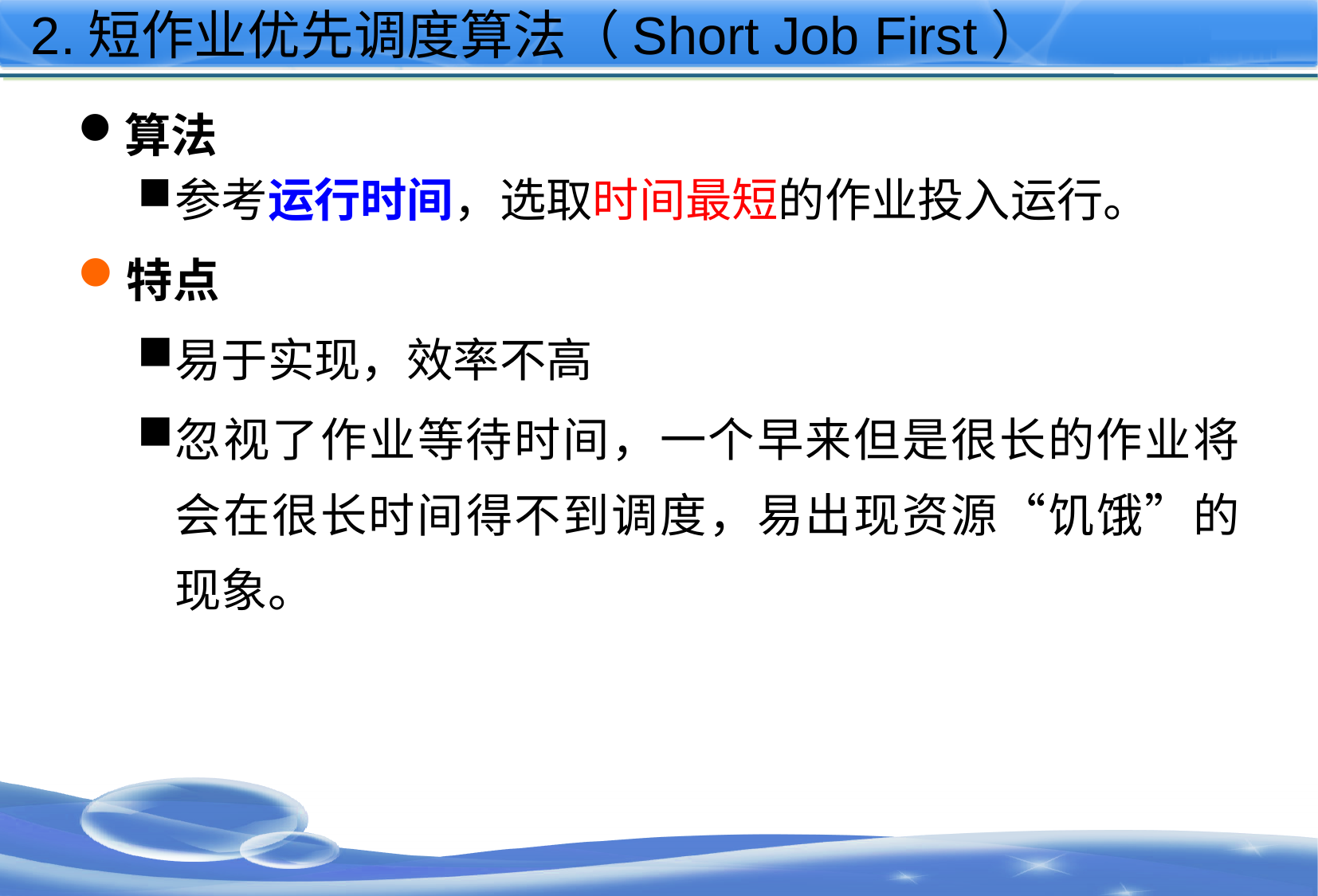

# 2.短作业优先调度算法（Short Job First）
算法
参考运行时间，选取时间最短的作业投入运行。
特点
易于实现，效率不高
忽视了作业等待时间，一个早来但是很长的作业将会在很长时间得不到调度，易出现资源“饥饿”的现象。